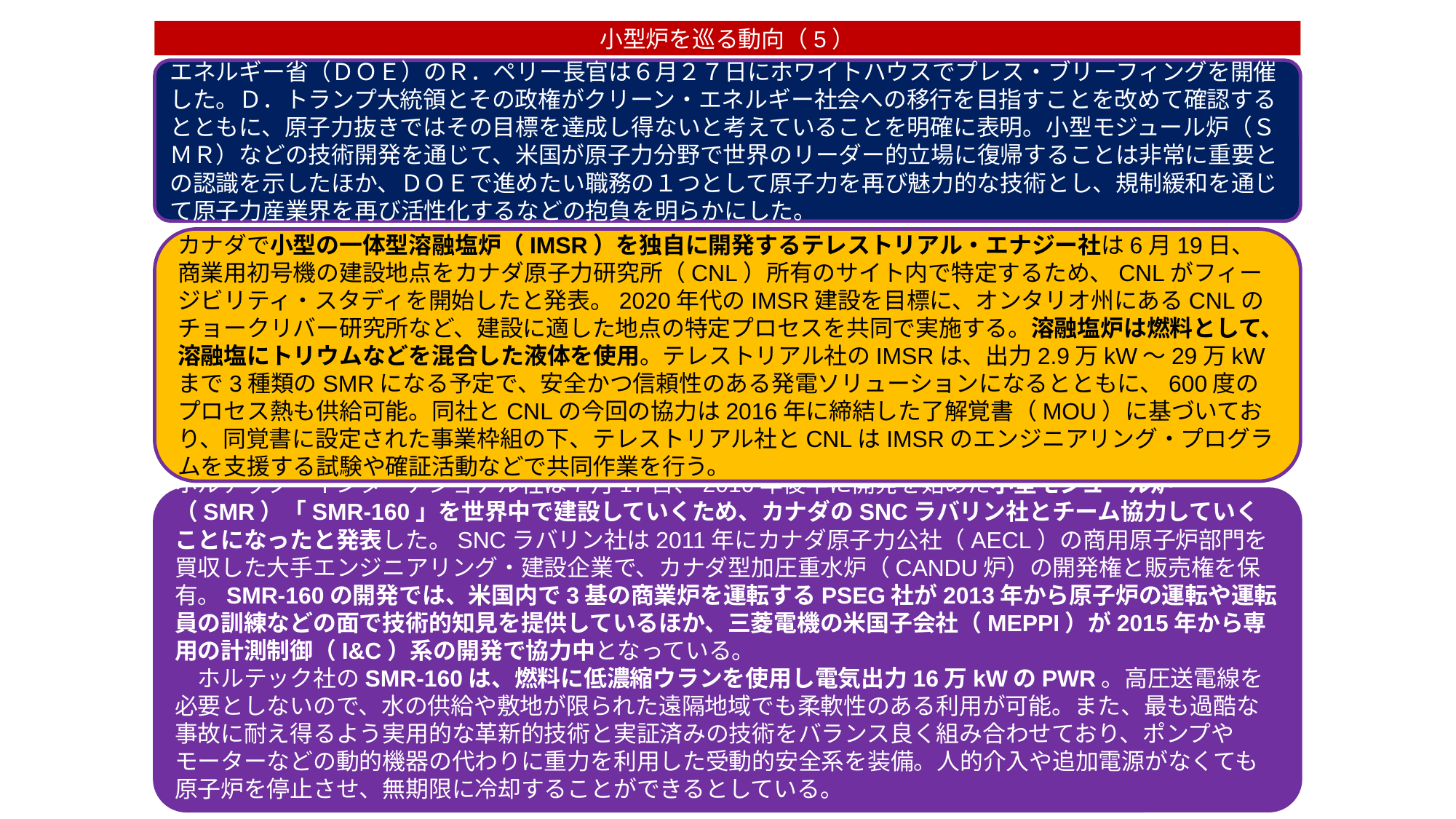

小型炉を巡る動向（5）
エネルギー省（ＤＯＥ）のＲ．ペリー長官は６月２７日にホワイトハウスでプレス・ブリーフィングを開催した。Ｄ．トランプ大統領とその政権がクリーン・エネルギー社会への移行を目指すことを改めて確認するとともに、原子力抜きではその目標を達成し得ないと考えていることを明確に表明。小型モジュール炉（ＳＭＲ）などの技術開発を通じて、米国が原子力分野で世界のリーダー的立場に復帰することは非常に重要との認識を示したほか、ＤＯＥで進めたい職務の１つとして原子力を再び魅力的な技術とし、規制緩和を通じて原子力産業界を再び活性化するなどの抱負を明らかにした。
カナダで小型の一体型溶融塩炉（IMSR）を独自に開発するテレストリアル・エナジー社は6月19日、商業用初号機の建設地点をカナダ原子力研究所（CNL）所有のサイト内で特定するため、CNLがフィージビリティ・スタディを開始したと発表。2020年代のIMSR建設を目標に、オンタリオ州にあるCNLのチョークリバー研究所など、建設に適した地点の特定プロセスを共同で実施する。溶融塩炉は燃料として、溶融塩にトリウムなどを混合した液体を使用。テレストリアル社のIMSRは、出力2.9万kW～29万kWまで3種類のSMRになる予定で、安全かつ信頼性のある発電ソリューションになるとともに、600度のプロセス熱も供給可能。同社とCNLの今回の協力は2016年に締結した了解覚書（MOU）に基づいており、同覚書に設定された事業枠組の下、テレストリアル社とCNLはIMSRのエンジニアリング・プログラムを支援する試験や確証活動などで共同作業を行う。
ホルテック・インターナショナル社は7月17日、2010年後半に開発を始めた小型モジュール炉（SMR）「SMR-160」を世界中で建設していくため、カナダのSNCラバリン社とチーム協力していくことになったと発表した。SNCラバリン社は2011年にカナダ原子力公社（AECL）の商用原子炉部門を買収した大手エンジニアリング・建設企業で、カナダ型加圧重水炉（CANDU炉）の開発権と販売権を保有。SMR-160の開発では、米国内で3基の商業炉を運転するPSEG社が2013年から原子炉の運転や運転員の訓練などの面で技術的知見を提供しているほか、三菱電機の米国子会社（MEPPI）が2015年から専用の計測制御（I&C）系の開発で協力中となっている。
　ホルテック社のSMR-160は、燃料に低濃縮ウランを使用し電気出力16万kWのPWR。高圧送電線を必要としないので、水の供給や敷地が限られた遠隔地域でも柔軟性のある利用が可能。また、最も過酷な事故に耐え得るよう実用的な革新的技術と実証済みの技術をバランス良く組み合わせており、ポンプやモーターなどの動的機器の代わりに重力を利用した受動的安全系を装備。人的介入や追加電源がなくても原子炉を停止させ、無期限に冷却することができるとしている。